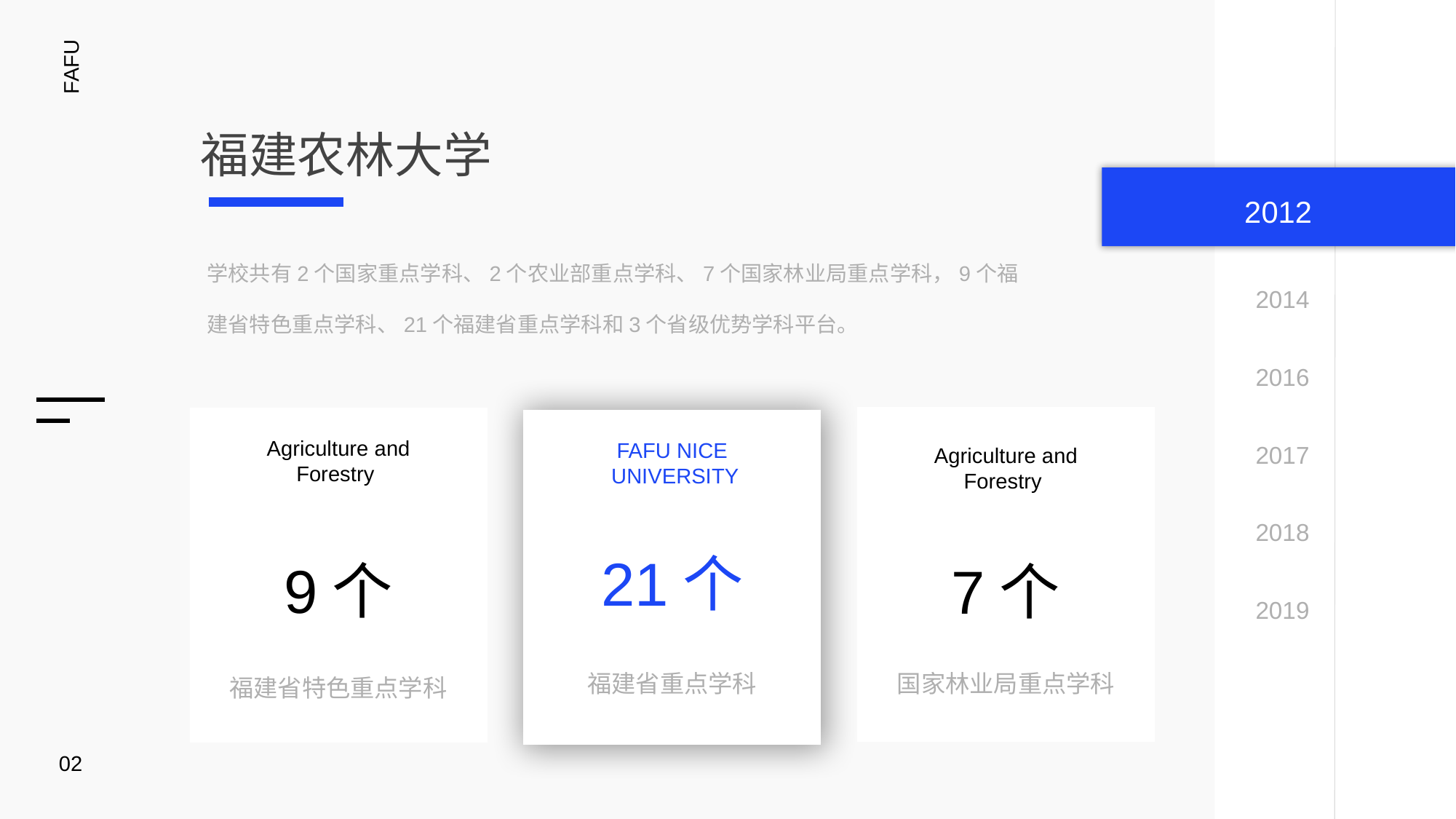

2014
2016
2017
2018
2019
FAFU
福建农林大学

2012
学校共有2个国家重点学科、2个农业部重点学科、7个国家林业局重点学科，9个福建省特色重点学科、21个福建省重点学科和3个省级优势学科平台。

Agriculture and Forestry
7个
国家林业局重点学科

Agriculture and Forestry
9个
福建省特色重点学科

FAFU NICE
 UNIVERSITY
21个
福建省重点学科
02